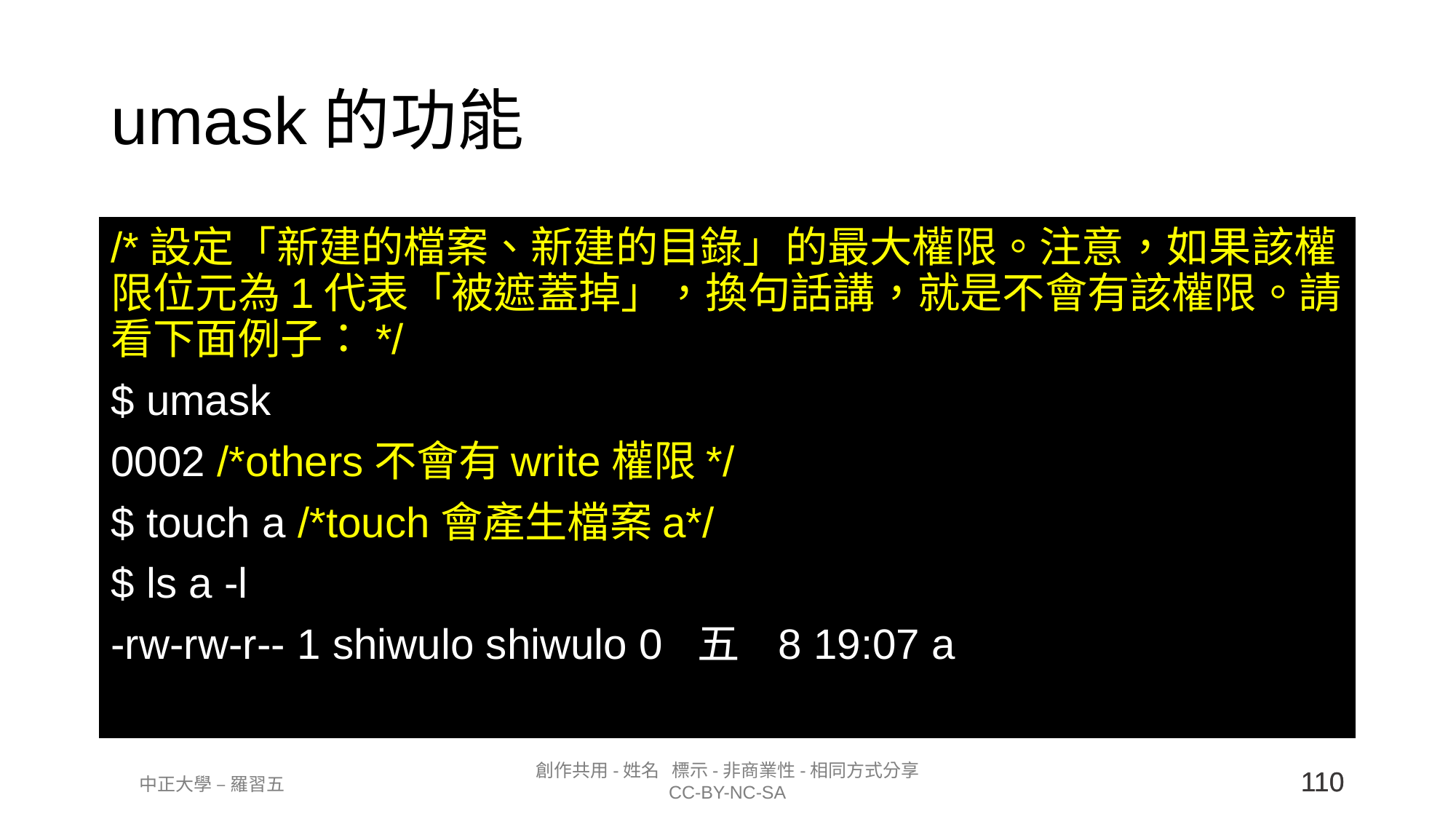

# umask的功能
/*設定「新建的檔案、新建的目錄」的最大權限。注意，如果該權限位元為1代表「被遮蓋掉」，換句話講，就是不會有該權限。請看下面例子：*/
$ umask
0002 /*others不會有write權限*/
$ touch a /*touch會產生檔案a*/
$ ls a -l
-rw-rw-r-- 1 shiwulo shiwulo 0  五   8 19:07 a